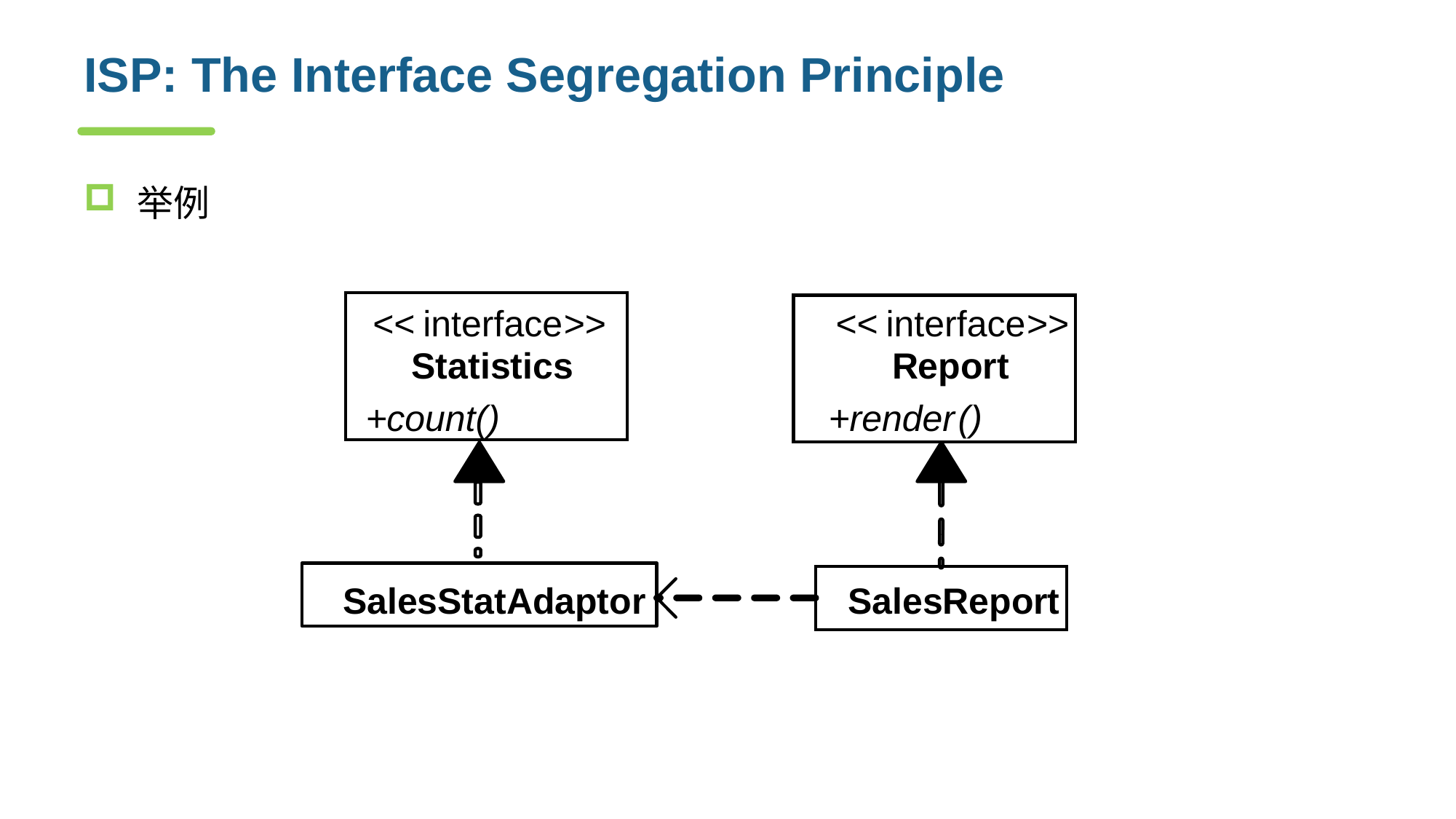

# ISP: The Interface Segregation Principle
举例

<<
interface
>>
<<
interface
>>
Statistics
Report

+
count
()
+
render
()

SalesStatAdaptor
SalesReport

21